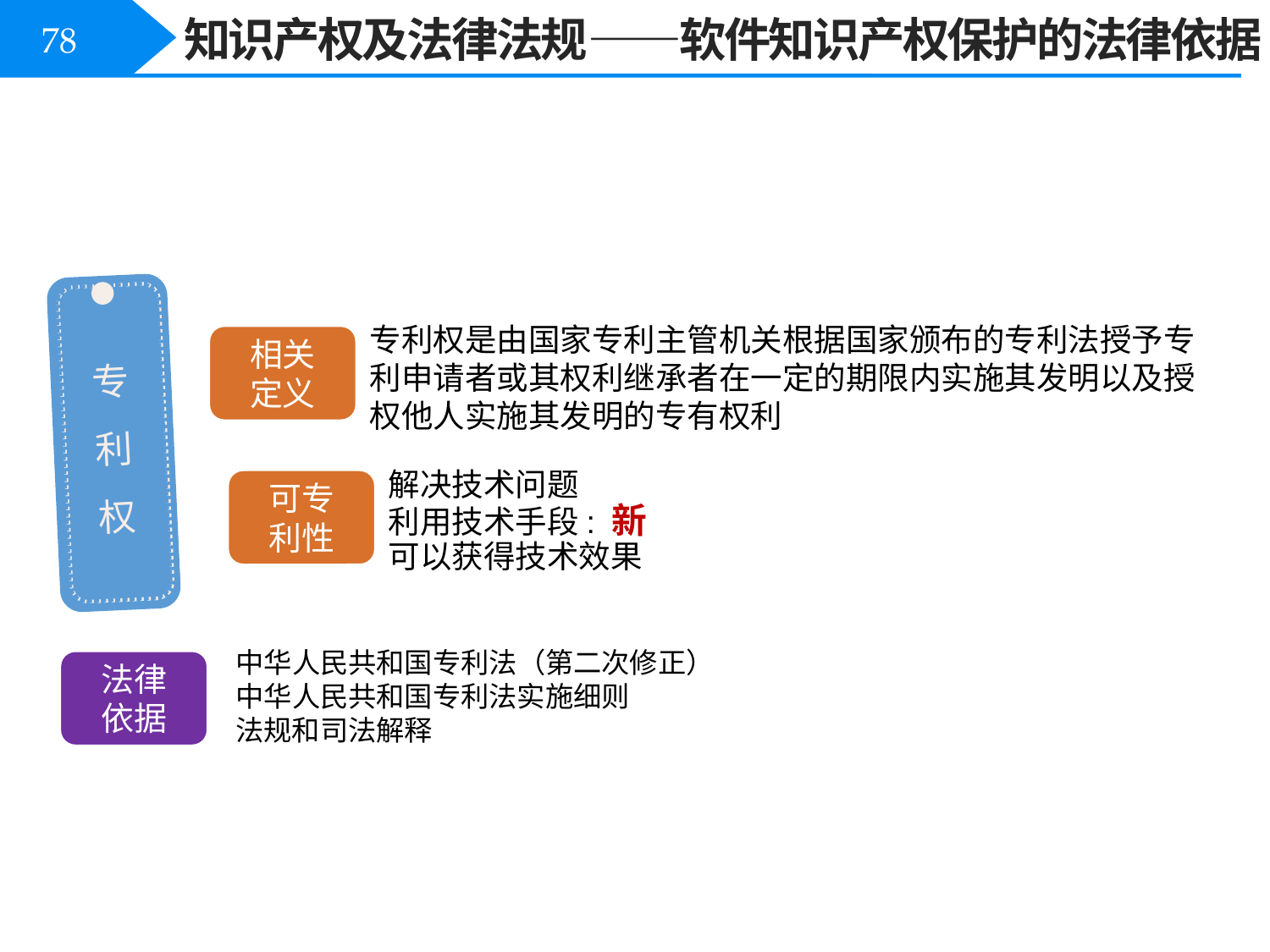

知识产权及法律法规——软件知识产权保护的法律依据
78

专利权是由国家专利主管机关根据国家颁布的专利法授予专利申请者或其权利继承者在一定的期限内实施其发明以及授权他人实施其发明的专有权利
相关
定义
专
利
权
解决技术问题
利用技术手段: 新
可以获得技术效果
可专
利性
中华人民共和国专利法（第二次修正）
中华人民共和国专利法实施细则
法规和司法解释
法律
依据